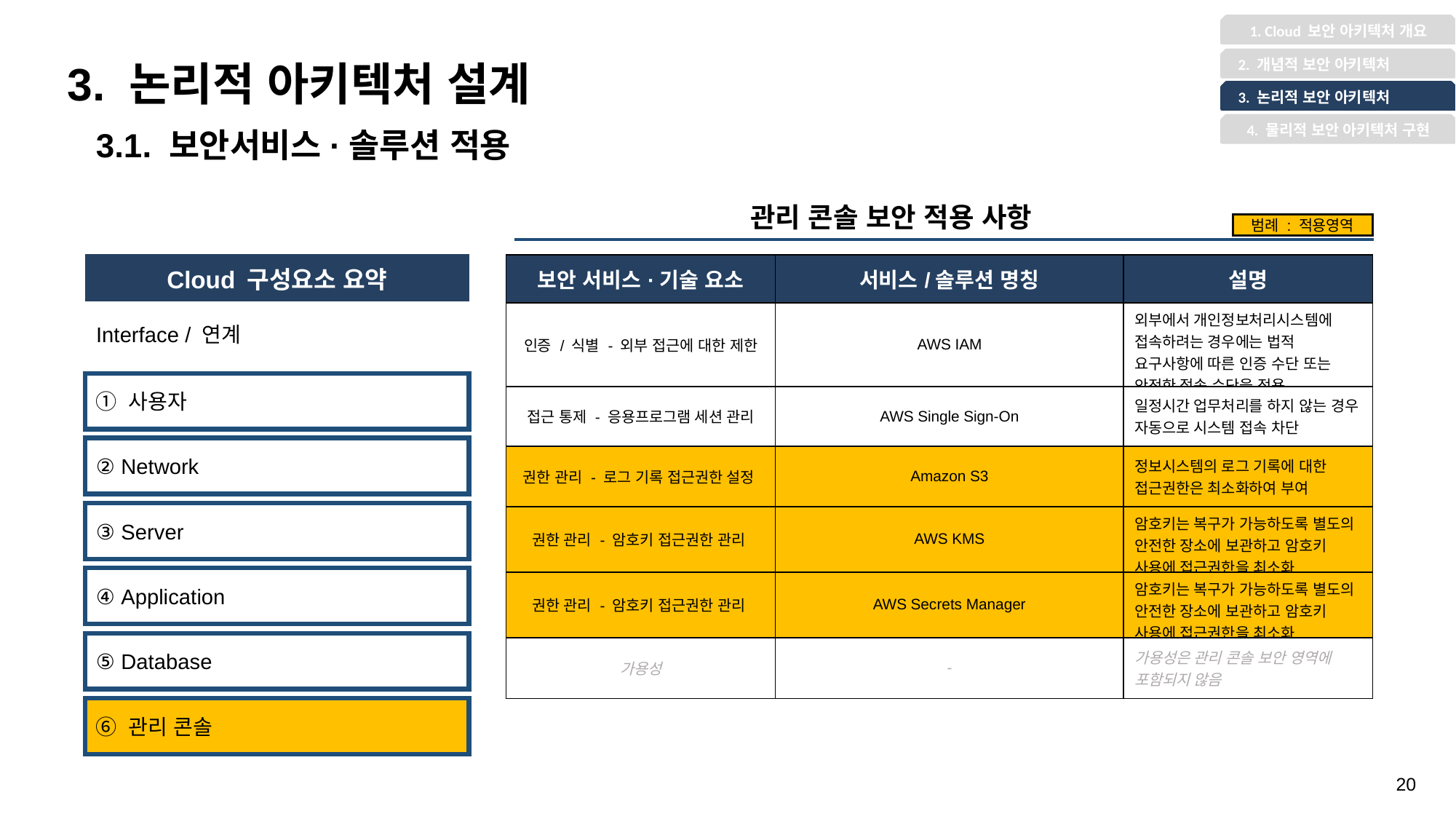

1. Cloud 보안 아키텍처 개요
3. 논리적 아키텍처 설계
 2. 개념적 보안 아키텍처
 3. 논리적 보안 아키텍처
4. 물리적 보안 아키텍처 구현
3.1. 보안서비스·솔루션 적용
관리 콘솔 보안 적용 사항
범례 : 적용영역
| Cloud 구성요소 요약 |
| --- |
| Interface / 연계 |
| 보안 서비스·기술 요소 | 서비스/솔루션 명칭 | 설명 |
| --- | --- | --- |
| 인증 / 식별 - 외부 접근에 대한 제한 | AWS IAM | 외부에서 개인정보처리시스템에 접속하려는 경우에는 법적 요구사항에 따른 인증 수단 또는 안전한 접속 수단을 적용 |
| 접근 통제 - 응용프로그램 세션 관리 | AWS Single Sign-On | 일정시간 업무처리를 하지 않는 경우 자동으로 시스템 접속 차단 |
| 권한 관리 - 로그 기록 접근권한 설정 | Amazon S3 | 정보시스템의 로그 기록에 대한 접근권한은 최소화하여 부여 |
| 권한 관리 - 암호키 접근권한 관리 | AWS KMS | 암호키는 복구가 가능하도록 별도의 안전한 장소에 보관하고 암호키 사용에 접근권한을 최소화 |
| 권한 관리 - 암호키 접근권한 관리 | AWS Secrets Manager | 암호키는 복구가 가능하도록 별도의 안전한 장소에 보관하고 암호키 사용에 접근권한을 최소화 |
| 가용성 | - | 가용성은 관리 콘솔 보안 영역에 포함되지 않음 |
① 사용자
② Network
③ Server
④ Application
⑤ Database
⑥ 관리 콘솔
20